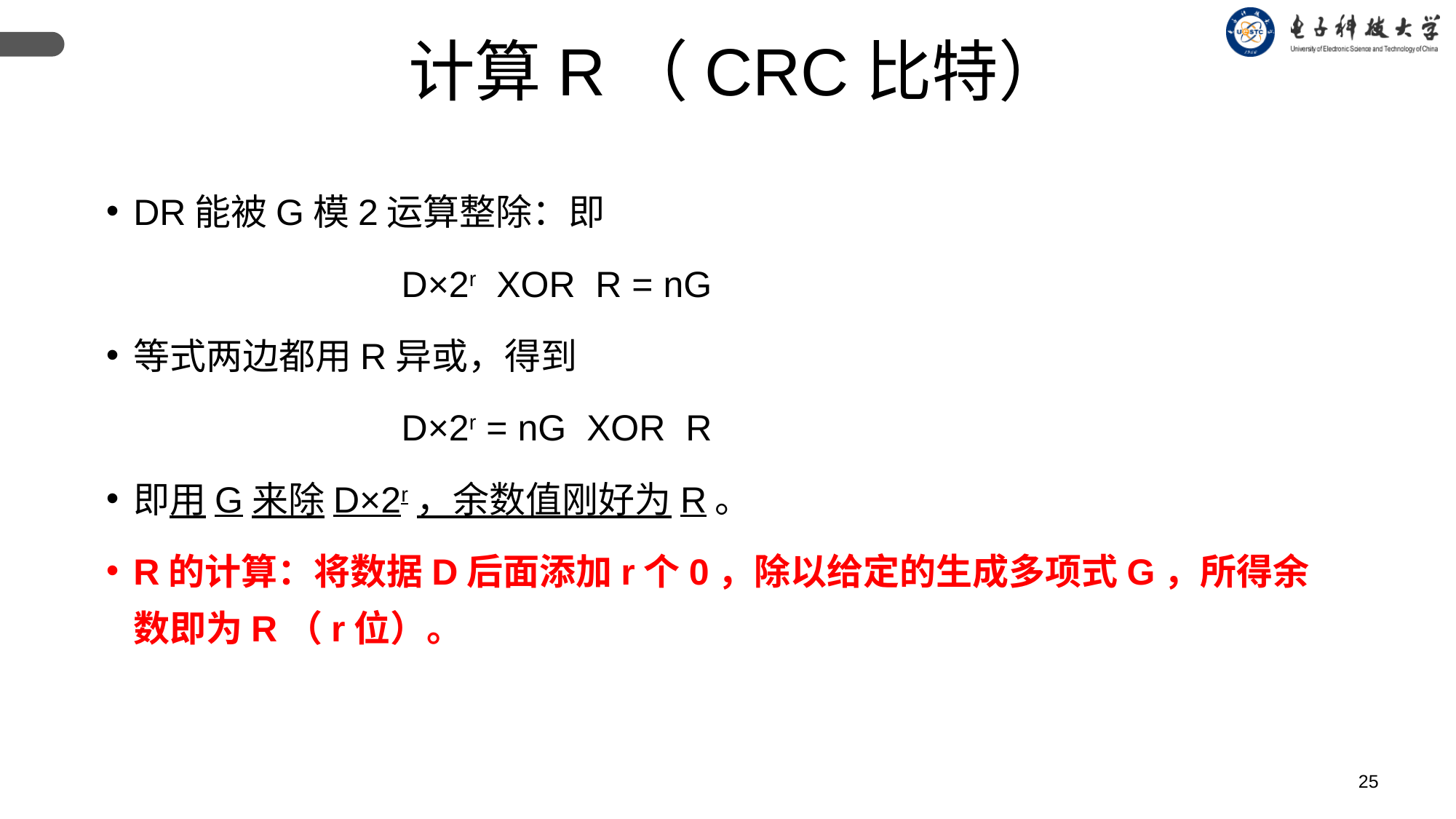

计算R（CRC比特）
DR能被G模2运算整除：即
                             D×2r  XOR  R = nG
等式两边都用R异或，得到
                             D×2r = nG  XOR  R
即用G来除D×2r，余数值刚好为R。
R的计算：将数据D后面添加r个0，除以给定的生成多项式G，所得余数即为R（r位）。
25